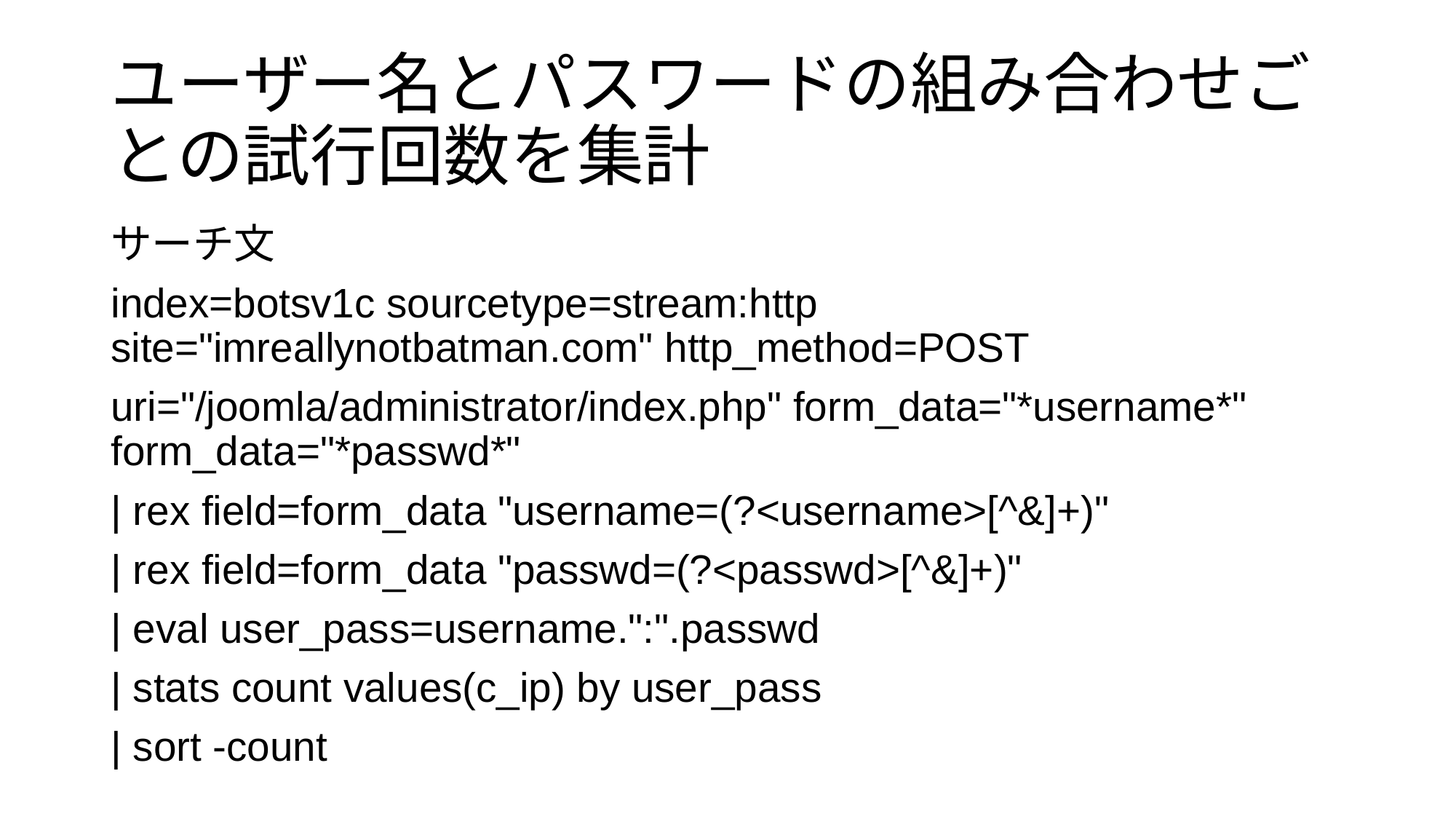

# ユーザー名とパスワードの組み合わせごとの試行回数を集計
サーチ文
index=botsv1c sourcetype=stream:http site="imreallynotbatman.com" http_method=POST
uri="/joomla/administrator/index.php" form_data="*username*" form_data="*passwd*"
| rex field=form_data "username=(?<username>[^&]+)"
| rex field=form_data "passwd=(?<passwd>[^&]+)"
| eval user_pass=username.":".passwd
| stats count values(c_ip) by user_pass
| sort -count